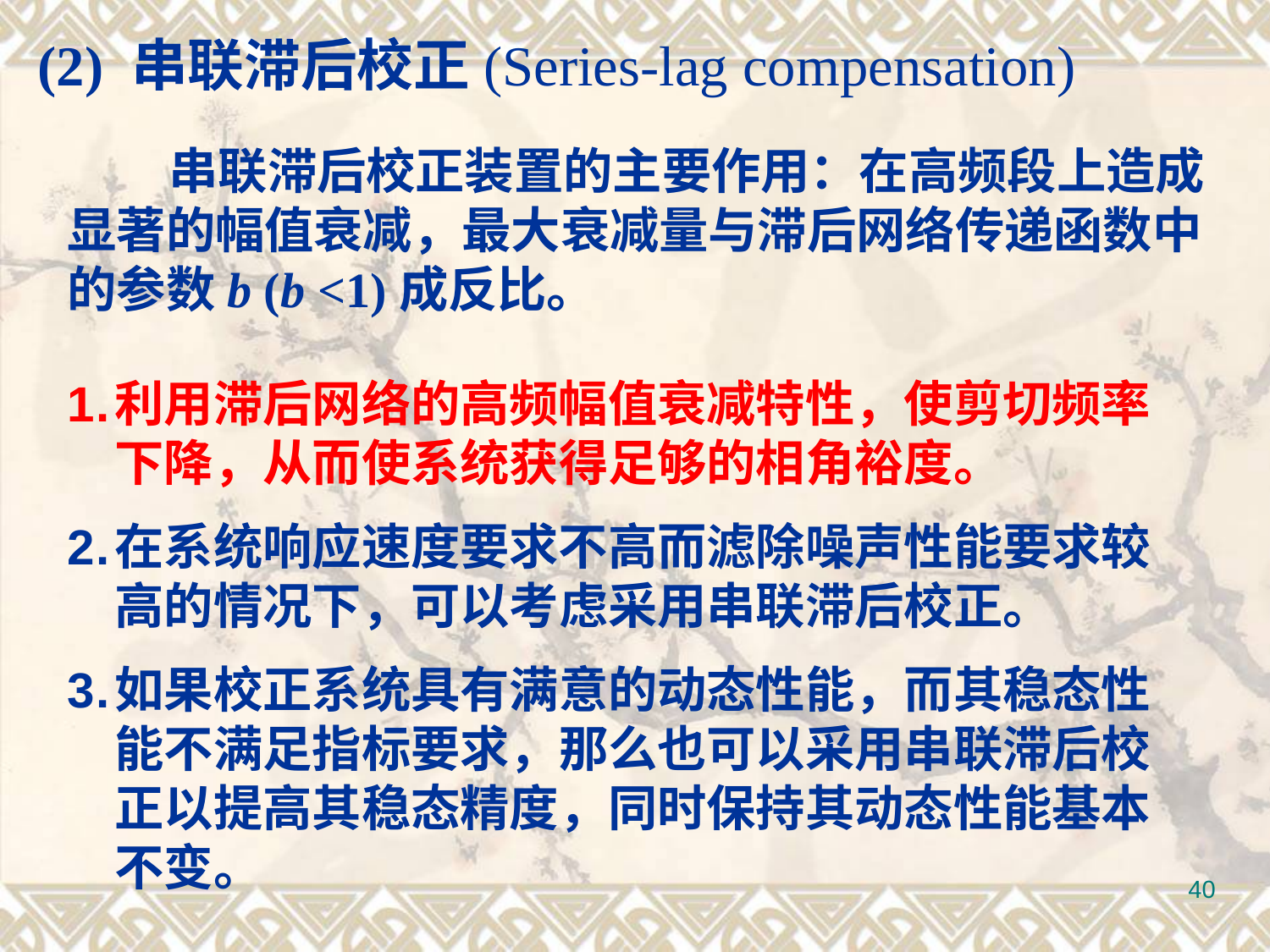

(2) 串联滞后校正(Series-lag compensation)
        串联滞后校正装置的主要作用：在高频段上造成显著的幅值衰减，最大衰减量与滞后网络传递函数中的参数b (b <1)成反比。
利用滞后网络的高频幅值衰减特性，使剪切频率下降，从而使系统获得足够的相角裕度。
在系统响应速度要求不高而滤除噪声性能要求较高的情况下，可以考虑采用串联滞后校正。
如果校正系统具有满意的动态性能，而其稳态性能不满足指标要求，那么也可以采用串联滞后校正以提高其稳态精度，同时保持其动态性能基本不变。
40